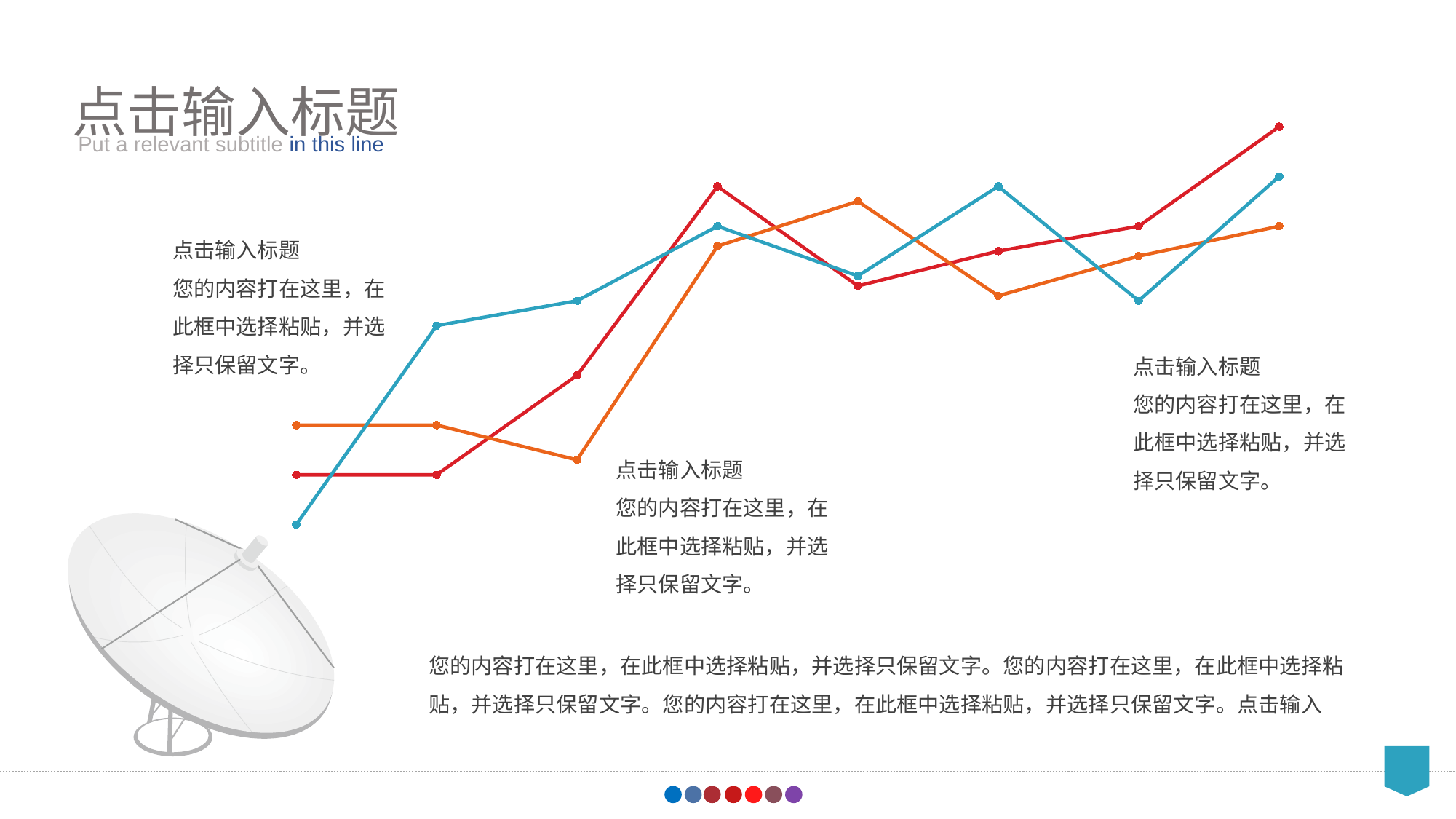

点击输入标题

### Chart

| Category | 系列 1 | 系列 2 | 系列 3 |
|---|---|---|---|
| 2011 | 2.0 | 3.0 | 1.0 |
| 类别2 | 2.0 | 3.0 | 5.0 |
| 类别3 | 4.0 | 2.3 | 5.5 |
| 类别4 | 7.8 | 6.6 | 7.0 |
| 类别5 | 5.8 | 7.5 | 6.0 |
| 类别6 | 6.5 | 5.6 | 7.8 |
| 类别7 | 7.0 | 6.4 | 5.5 |
| 类别8 | 9.0 | 7.0 | 8.0 |
Put a relevant subtitle in this line
点击输入标题
您的内容打在这里，在此框中选择粘贴，并选择只保留文字。
点击输入标题
您的内容打在这里，在此框中选择粘贴，并选择只保留文字。
点击输入标题
您的内容打在这里，在此框中选择粘贴，并选择只保留文字。

您的内容打在这里，在此框中选择粘贴，并选择只保留文字。您的内容打在这里，在此框中选择粘贴，并选择只保留文字。您的内容打在这里，在此框中选择粘贴，并选择只保留文字。点击输入